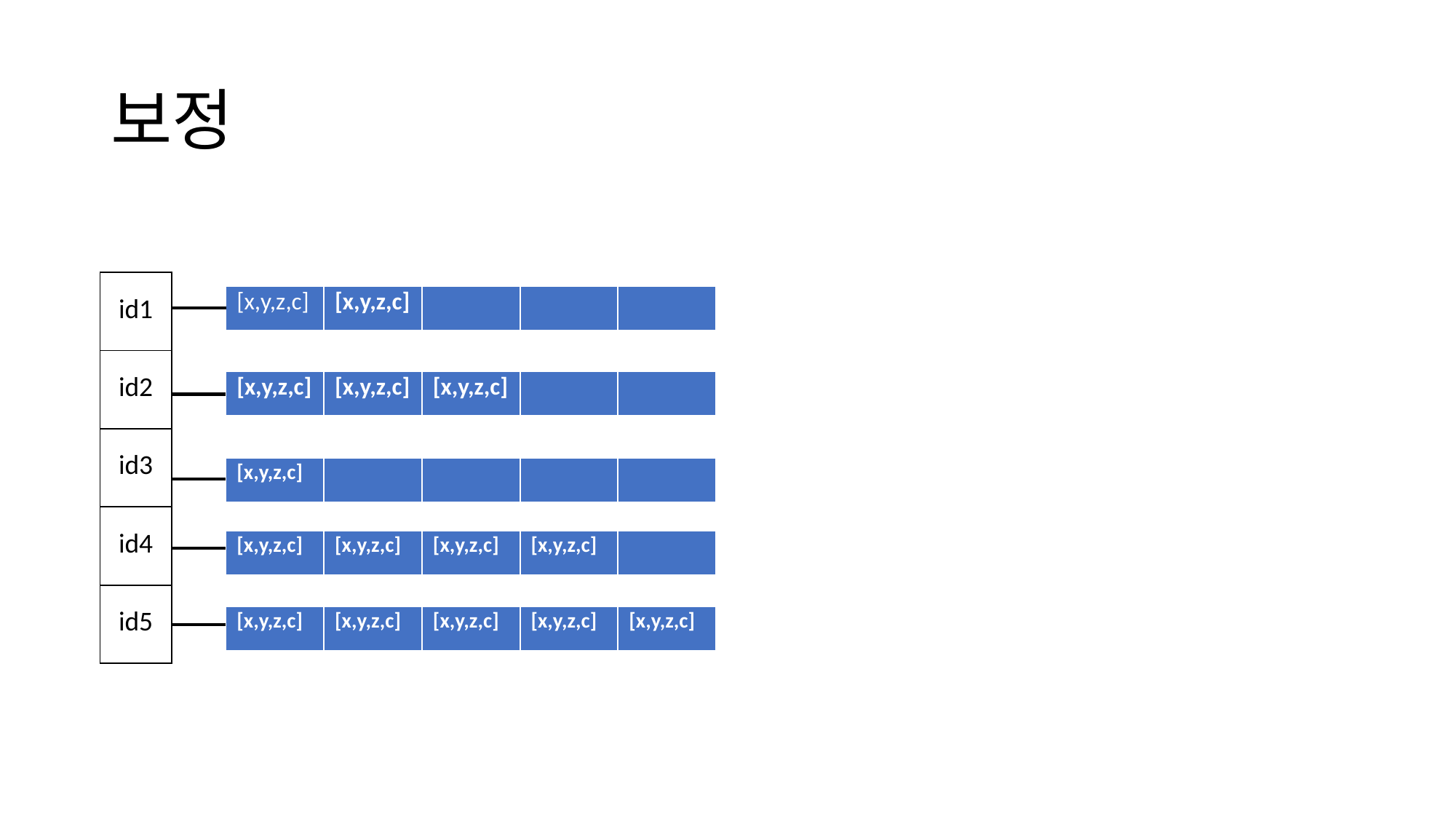

# 보정
| id1 |
| --- |
| id2 |
| id3 |
| id4 |
| id5 |
| [x,y,z,c] | [x,y,z,c] |  |  |  |
| --- | --- | --- | --- | --- |
| [x,y,z,c] | [x,y,z,c] | [x,y,z,c] |  |  |
| --- | --- | --- | --- | --- |
| [x,y,z,c] |  |  |  |  |
| --- | --- | --- | --- | --- |
| [x,y,z,c] | [x,y,z,c] | [x,y,z,c] | [x,y,z,c] |  |
| --- | --- | --- | --- | --- |
| [x,y,z,c] | [x,y,z,c] | [x,y,z,c] | [x,y,z,c] | [x,y,z,c] |
| --- | --- | --- | --- | --- |